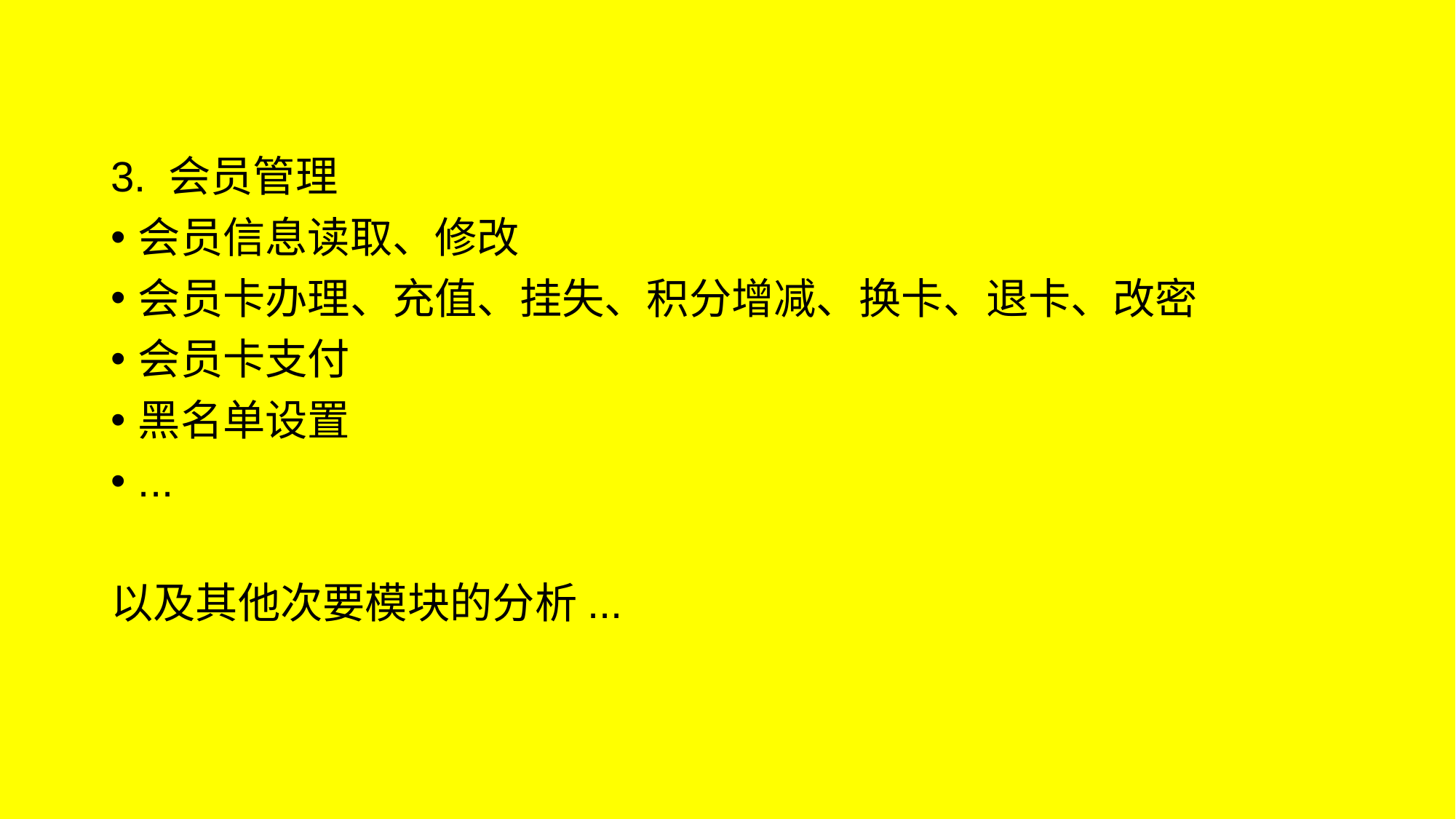

3. 会员管理
会员信息读取、修改
会员卡办理、充值、挂失、积分增减、换卡、退卡、改密
会员卡支付
黑名单设置
...

以及其他次要模块的分析...